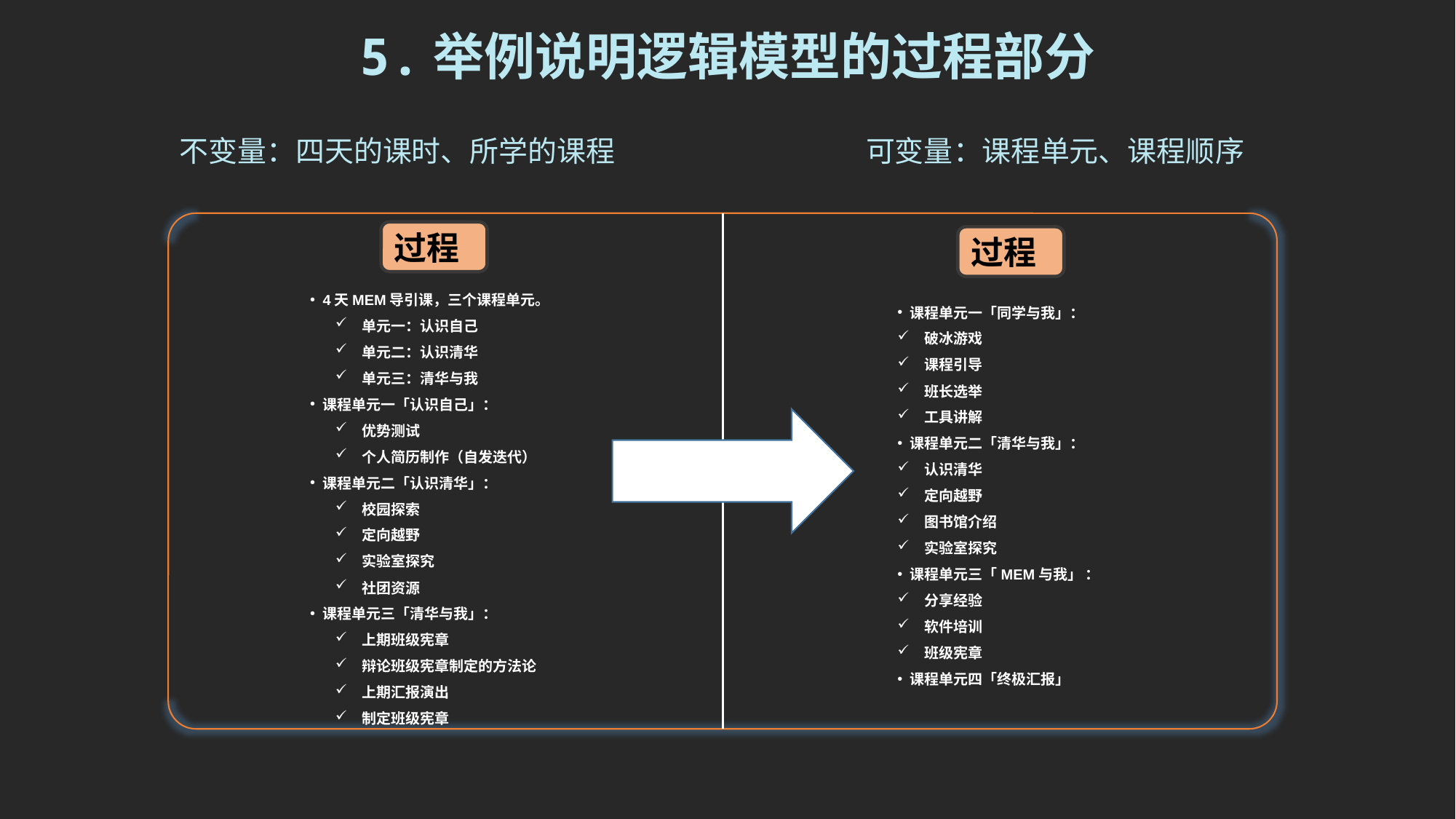

5.举例说明逻辑模型的过程部分
不变量：四天的课时、所学的课程
可变量：课程单元、课程顺序

过程
过程
4天MEM导引课，三个课程单元。
单元一：认识自己
单元二：认识清华
单元三：清华与我
课程单元一「认识自己」：
优势测试
个人简历制作（自发迭代）
课程单元二「认识清华」：
校园探索
定向越野
实验室探究
社团资源
课程单元三「清华与我」：
上期班级宪章
辩论班级宪章制定的方法论
上期汇报演出
制定班级宪章
课程单元一「同学与我」：
破冰游戏
课程引导
班长选举
工具讲解
课程单元二「清华与我」：
认识清华
定向越野
图书馆介绍
实验室探究
课程单元三「MEM与我」 ：
分享经验
软件培训
班级宪章
课程单元四「终极汇报」